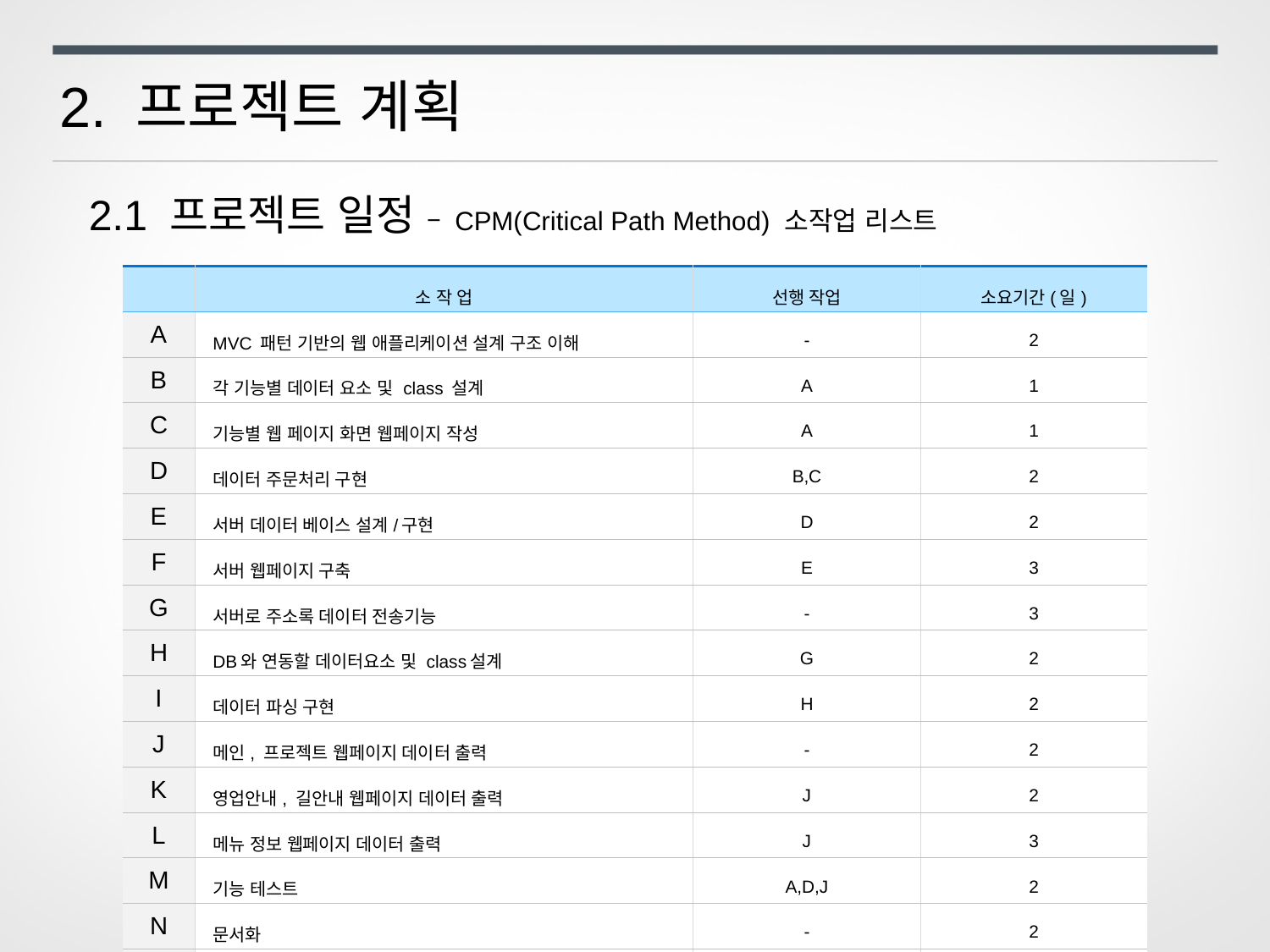

2. 프로젝트 계획
2.1 프로젝트 일정 – CPM(Critical Path Method) 소작업 리스트
|  | 소 작 업 | 선행 작업 | 소요기간(일) |
| --- | --- | --- | --- |
| A | MVC 패턴 기반의 웹 애플리케이션 설계 구조 이해 | - | 2 |
| B | 각 기능별 데이터 요소 및 class 설계 | A | 1 |
| C | 기능별 웹 페이지 화면 웹페이지 작성 | A | 1 |
| D | 데이터 주문처리 구현 | B,C | 2 |
| E | 서버 데이터 베이스 설계/구현 | D | 2 |
| F | 서버 웹페이지 구축 | E | 3 |
| G | 서버로 주소록 데이터 전송기능 | - | 3 |
| H | DB와 연동할 데이터요소 및 class설계 | G | 2 |
| I | 데이터 파싱 구현 | H | 2 |
| J | 메인, 프로젝트 웹페이지 데이터 출력 | - | 2 |
| K | 영업안내, 길안내 웹페이지 데이터 출력 | J | 2 |
| L | 메뉴 정보 웹페이지 데이터 출력 | J | 3 |
| M | 기능 테스트 | A,D,J | 2 |
| N | 문서화 | - | 2 |
| O | 전체시스템 통합 테스트 | N | 3 |